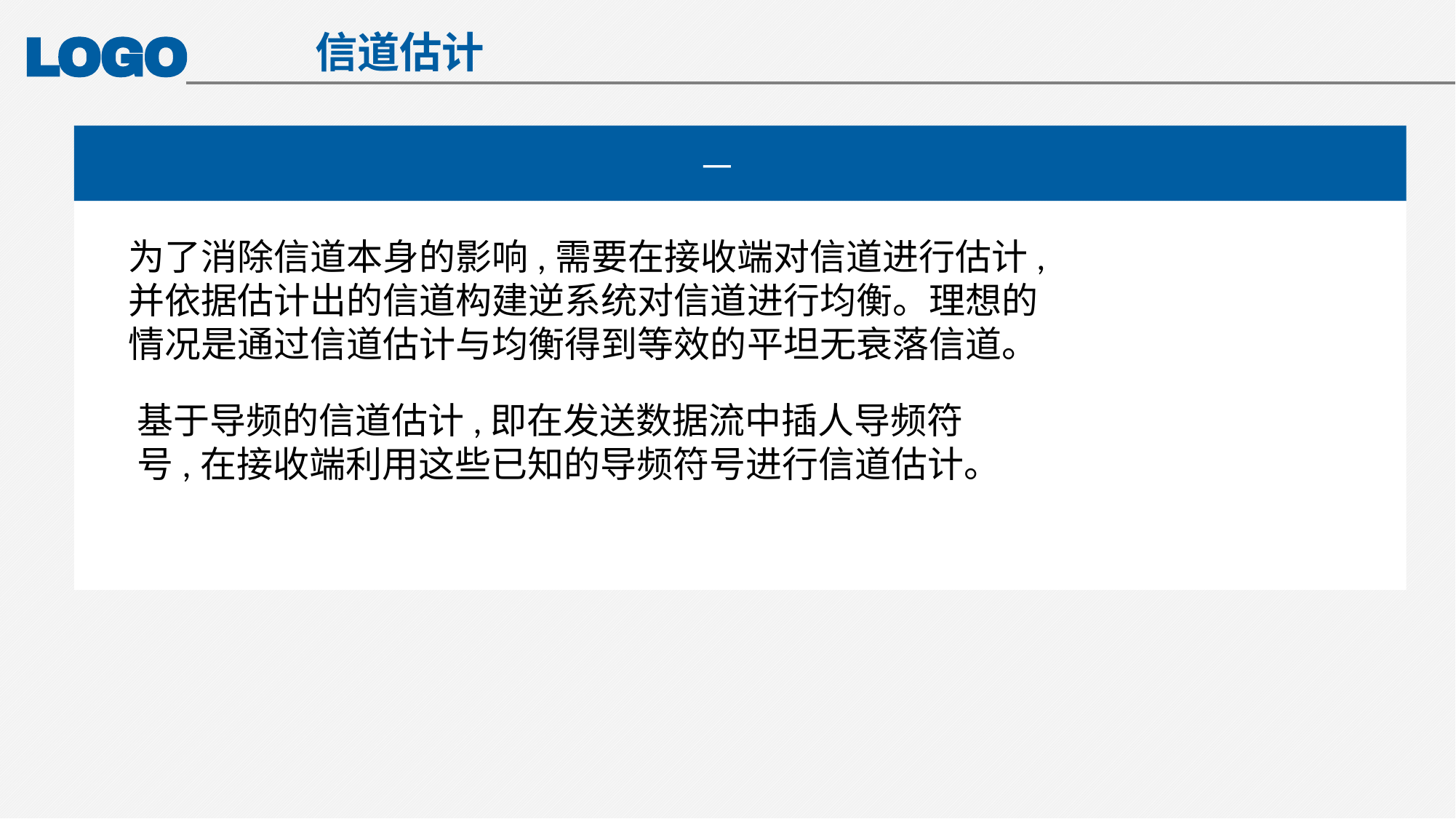

信道估计

一
为了消除信道本身的影响,需要在接收端对信道进行估计,并依据估计出的信道构建逆系统对信道进行均衡。理想的情况是通过信道估计与均衡得到等效的平坦无衰落信道。
基于导频的信道估计,即在发送数据流中插人导频符号,在接收端利用这些已知的导频符号进行信道估计。